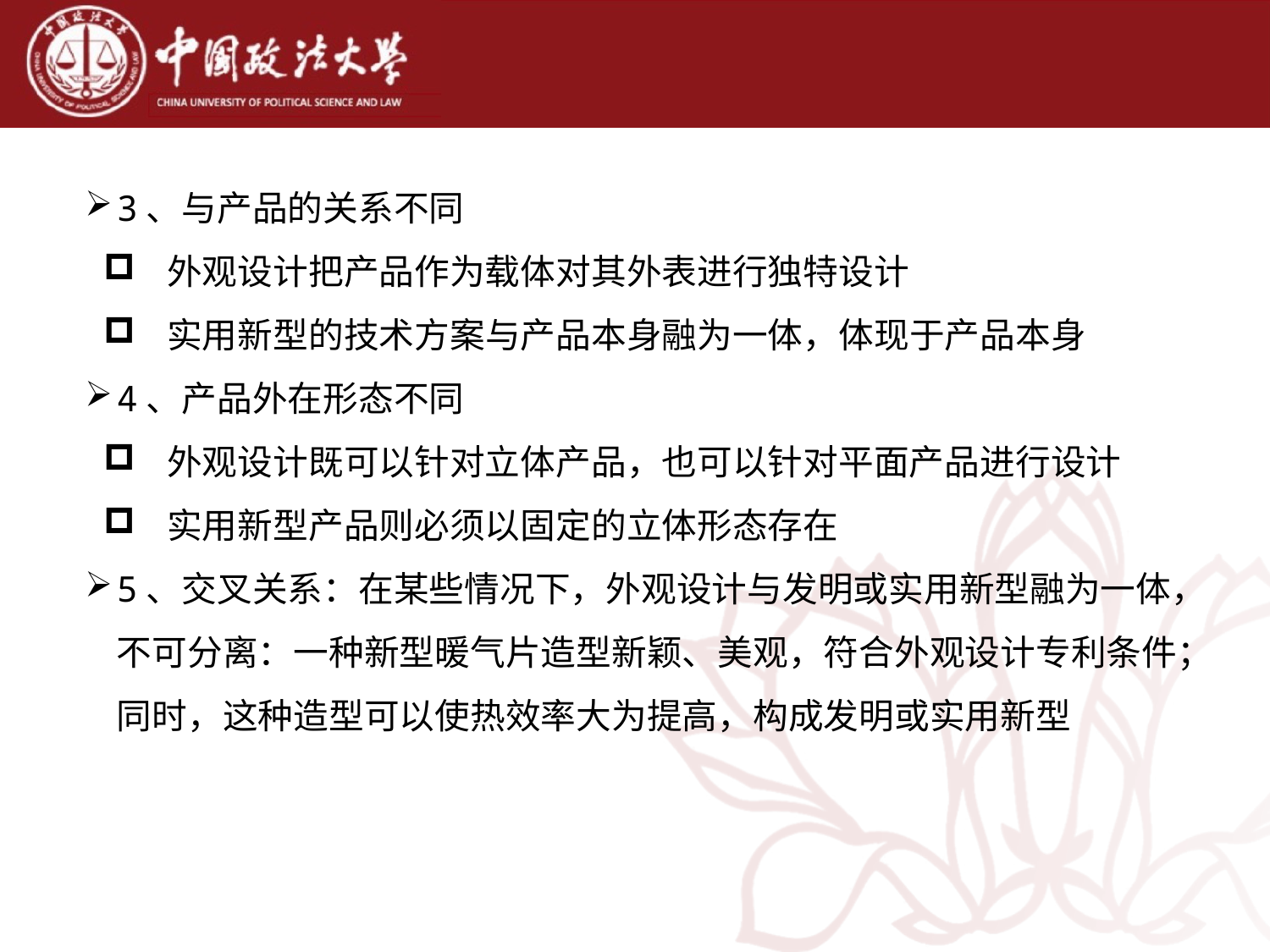

3、与产品的关系不同
外观设计把产品作为载体对其外表进行独特设计
实用新型的技术方案与产品本身融为一体，体现于产品本身
4、产品外在形态不同
外观设计既可以针对立体产品，也可以针对平面产品进行设计
实用新型产品则必须以固定的立体形态存在
5、交叉关系：在某些情况下，外观设计与发明或实用新型融为一体，不可分离：一种新型暖气片造型新颖、美观，符合外观设计专利条件；同时，这种造型可以使热效率大为提高，构成发明或实用新型